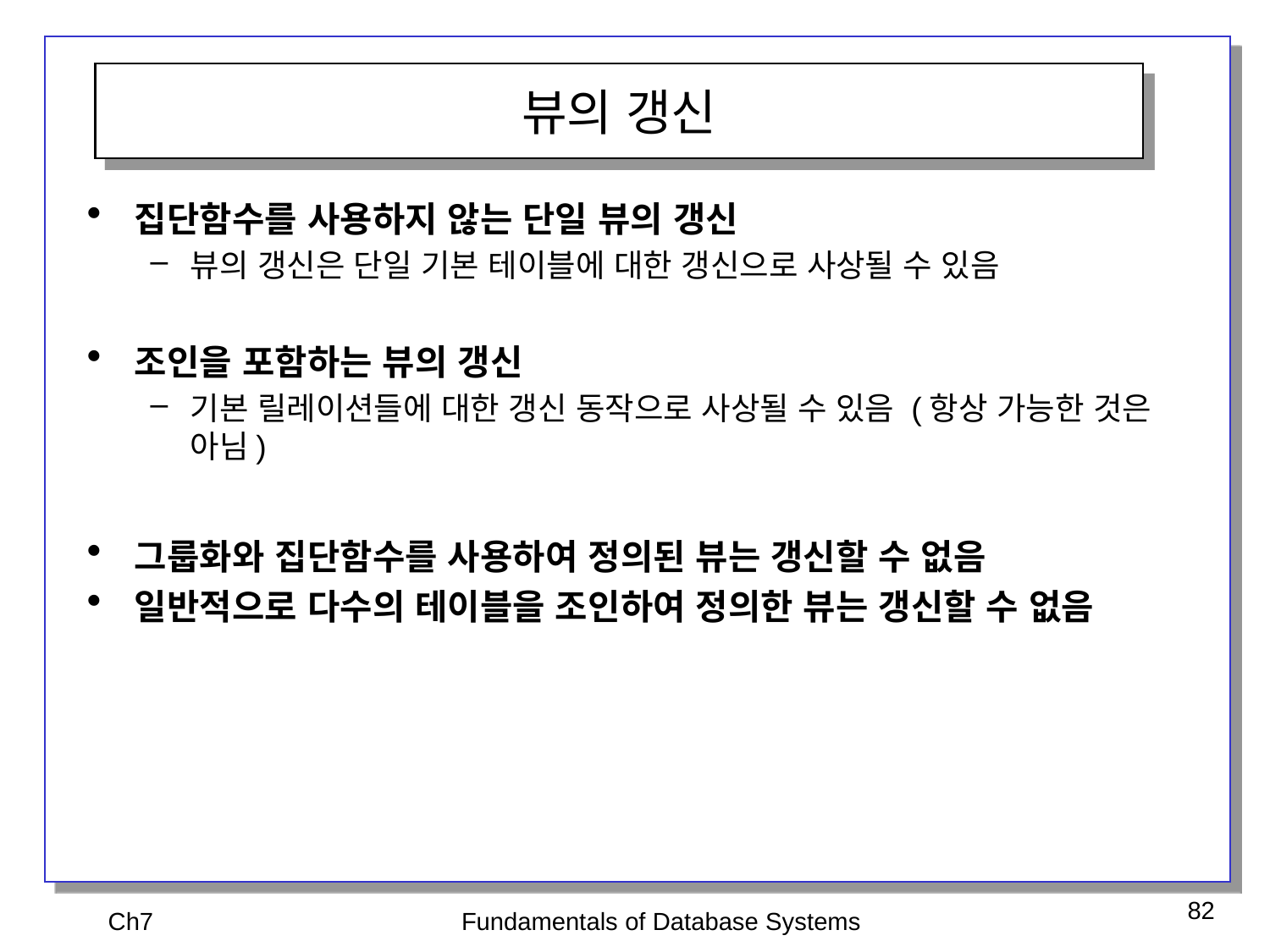

뷰의 갱신
집단함수를 사용하지 않는 단일 뷰의 갱신
뷰의 갱신은 단일 기본 테이블에 대한 갱신으로 사상될 수 있음

조인을 포함하는 뷰의 갱신
기본 릴레이션들에 대한 갱신 동작으로 사상될 수 있음 (항상 가능한 것은 아님)

그룹화와 집단함수를 사용하여 정의된 뷰는 갱신할 수 없음
일반적으로 다수의 테이블을 조인하여 정의한 뷰는 갱신할 수 없음

Ch7
Fundamentals of Database Systems
82